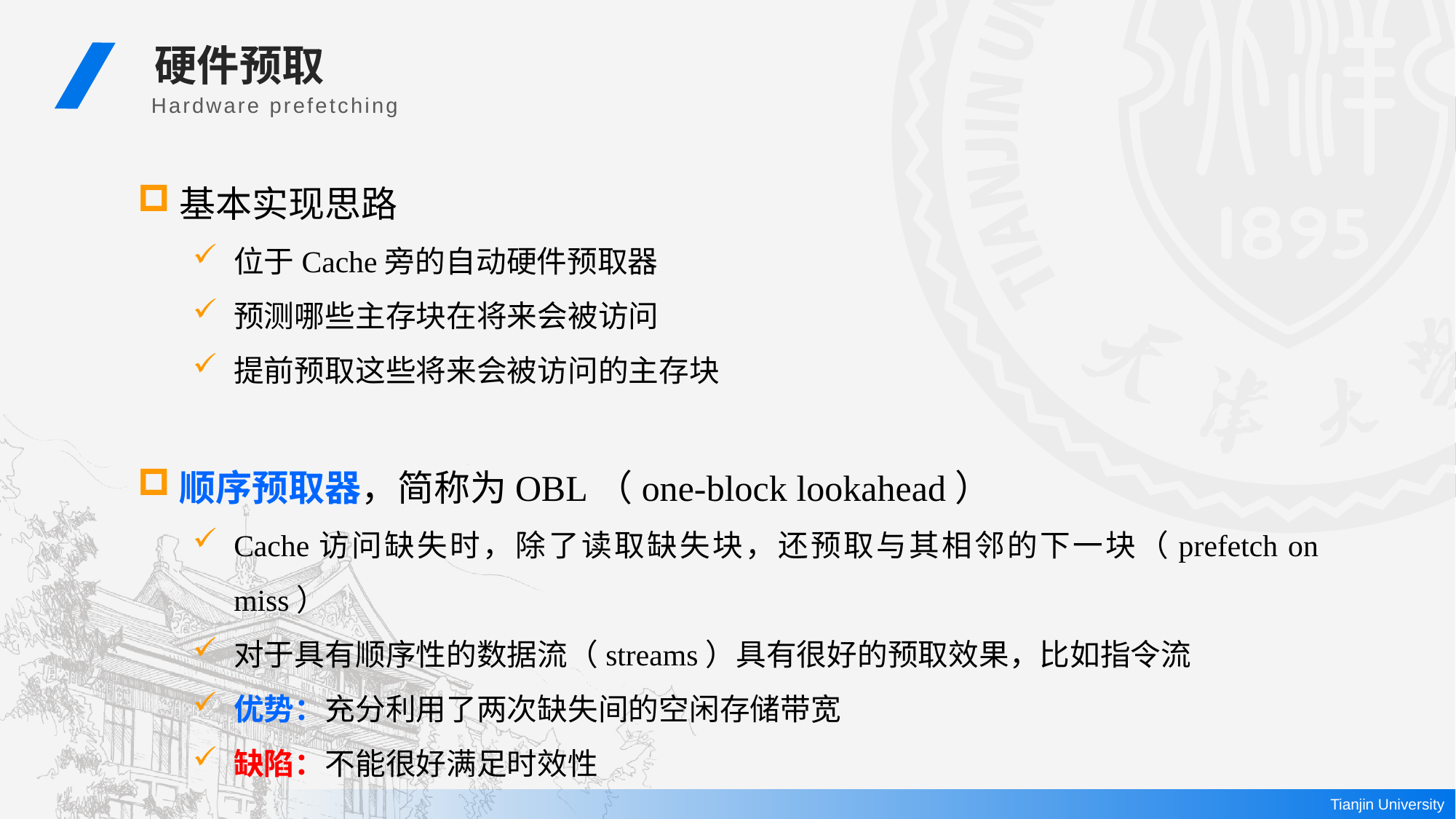

硬件预取
  Hardware prefetching
基本实现思路
位于Cache旁的自动硬件预取器
预测哪些主存块在将来会被访问
提前预取这些将来会被访问的主存块

顺序预取器，简称为OBL（one-block lookahead）
Cache访问缺失时，除了读取缺失块，还预取与其相邻的下一块（prefetch on miss）
对于具有顺序性的数据流（streams）具有很好的预取效果，比如指令流
优势：充分利用了两次缺失间的空闲存储带宽
缺陷：不能很好满足时效性